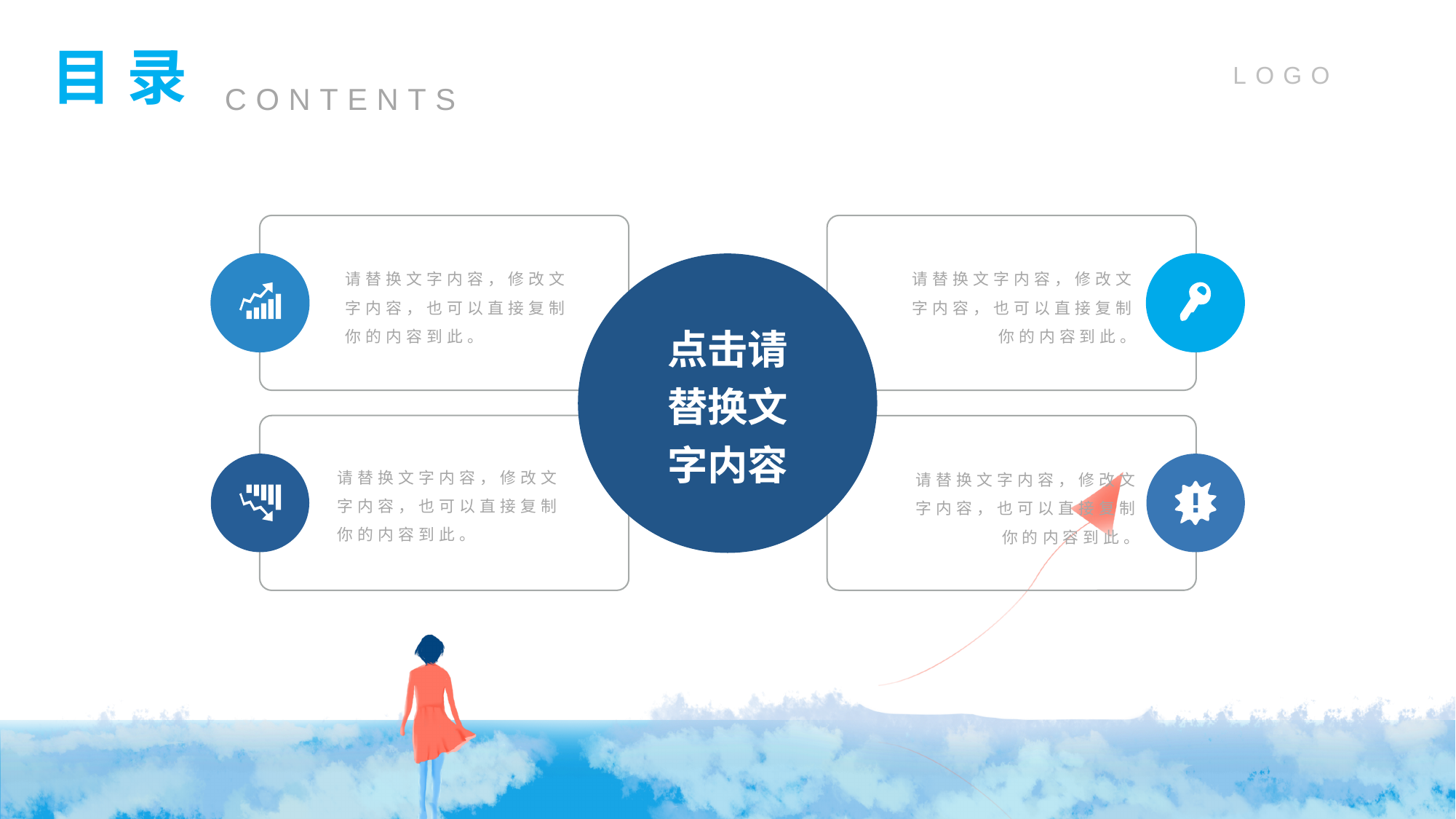

目录
 CONTENTS

请替换文字内容，修改文字内容，也可以直接复制你的内容到此。
请替换文字内容，修改文字内容，也可以直接复制你的内容到此。

点击请替换文字内容

请替换文字内容，修改文字内容，也可以直接复制你的内容到此。
请替换文字内容，修改文字内容，也可以直接复制你的内容到此。